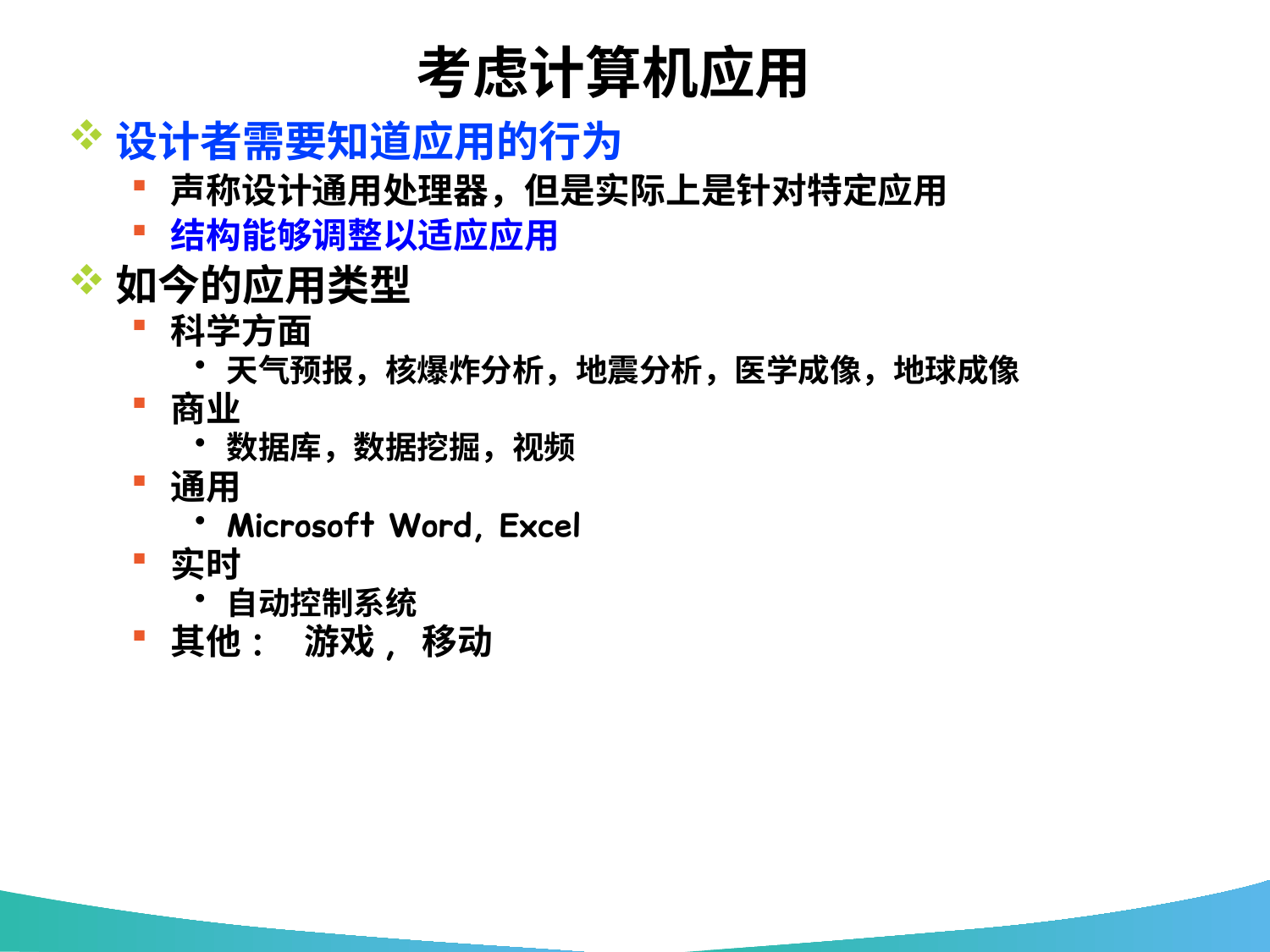

# 考虑计算机应用
设计者需要知道应用的行为
声称设计通用处理器，但是实际上是针对特定应用
结构能够调整以适应应用
如今的应用类型
科学方面
天气预报，核爆炸分析，地震分析，医学成像，地球成像
商业
数据库，数据挖掘，视频
通用
Microsoft Word, Excel
实时
自动控制系统
其他:  游戏, 移动